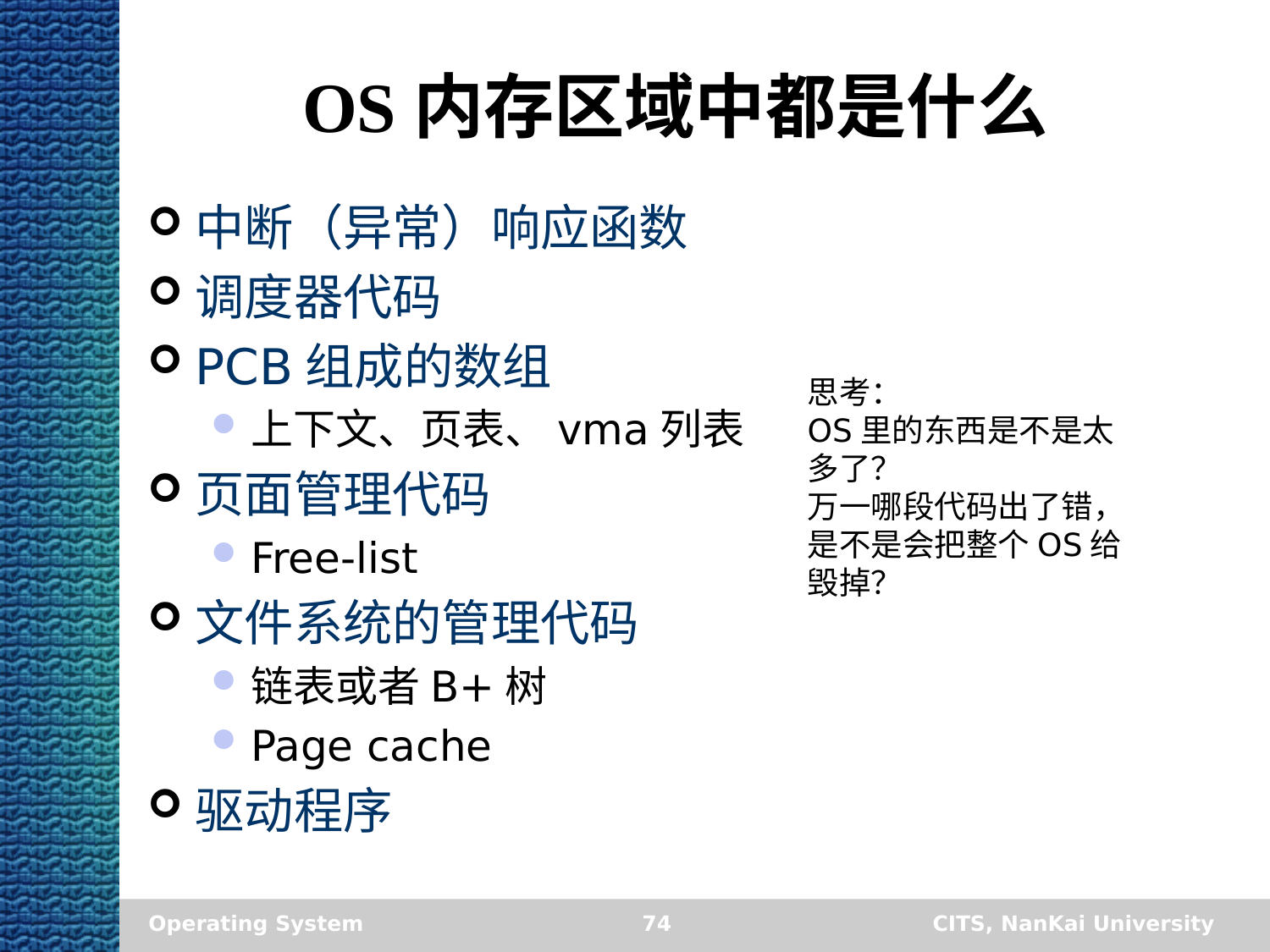

# OS内存区域中都是什么
中断（异常）响应函数
调度器代码
PCB组成的数组
上下文、页表、vma列表
页面管理代码
Free-list
文件系统的管理代码
链表或者B+树
Page cache
驱动程序
思考：
OS里的东西是不是太多了？
万一哪段代码出了错，是不是会把整个OS给毁掉？
Operating System
74
CITS, NanKai University